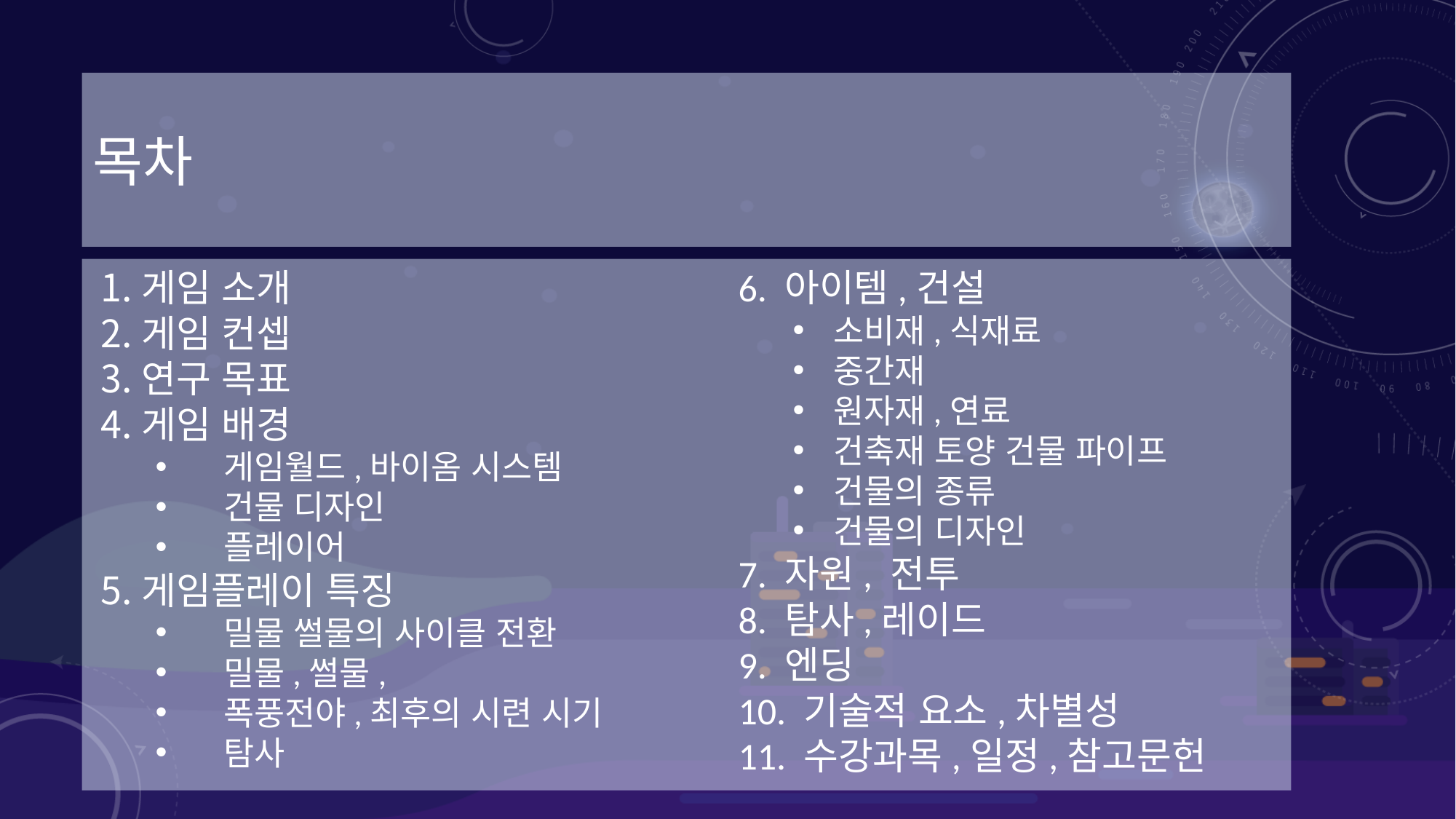

# 목차

게임 소개
게임 컨셉
연구 목표
게임 배경
게임월드,바이옴 시스템
건물 디자인
플레이어
게임플레이 특징
밀물 썰물의 사이클 전환
밀물,썰물,
폭풍전야,최후의 시련 시기
탐사

6. 아이템,건설
소비재,식재료
중간재
원자재,연료
건축재 토양 건물 파이프
건물의 종류
건물의 디자인
7. 자원, 전투
8. 탐사,레이드
9. 엔딩
10. 기술적 요소,차별성
11. 수강과목,일정,참고문헌